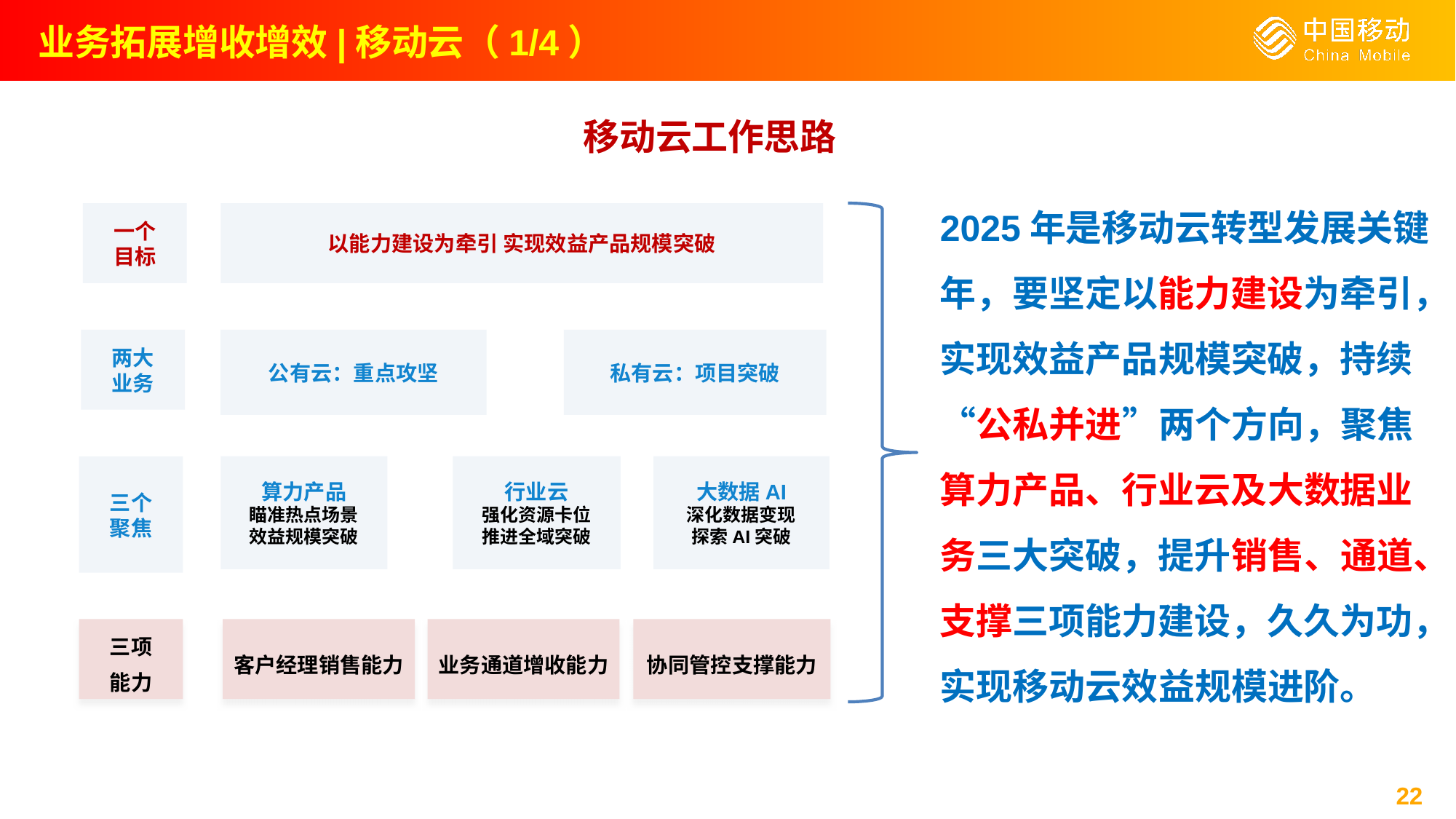

业务拓展增收增效|移动云（1/4）

移动云工作思路
2025年是移动云转型发展关键年，要坚定以能力建设为牵引，实现效益产品规模突破，持续“公私并进”两个方向，聚焦算力产品、行业云及大数据业务三大突破，提升销售、通道、支撑三项能力建设，久久为功，实现移动云效益规模进阶。

一个
目标
以能力建设为牵引 实现效益产品规模突破

两大
业务
公有云：重点攻坚
私有云：项目突破
三个
聚焦
算力产品
瞄准热点场景
效益规模突破
行业云
强化资源卡位
推进全域突破
大数据AI
深化数据变现
探索AI突破
三项
能力
客户经理销售能力
业务通道增收能力
协同管控支撑能力